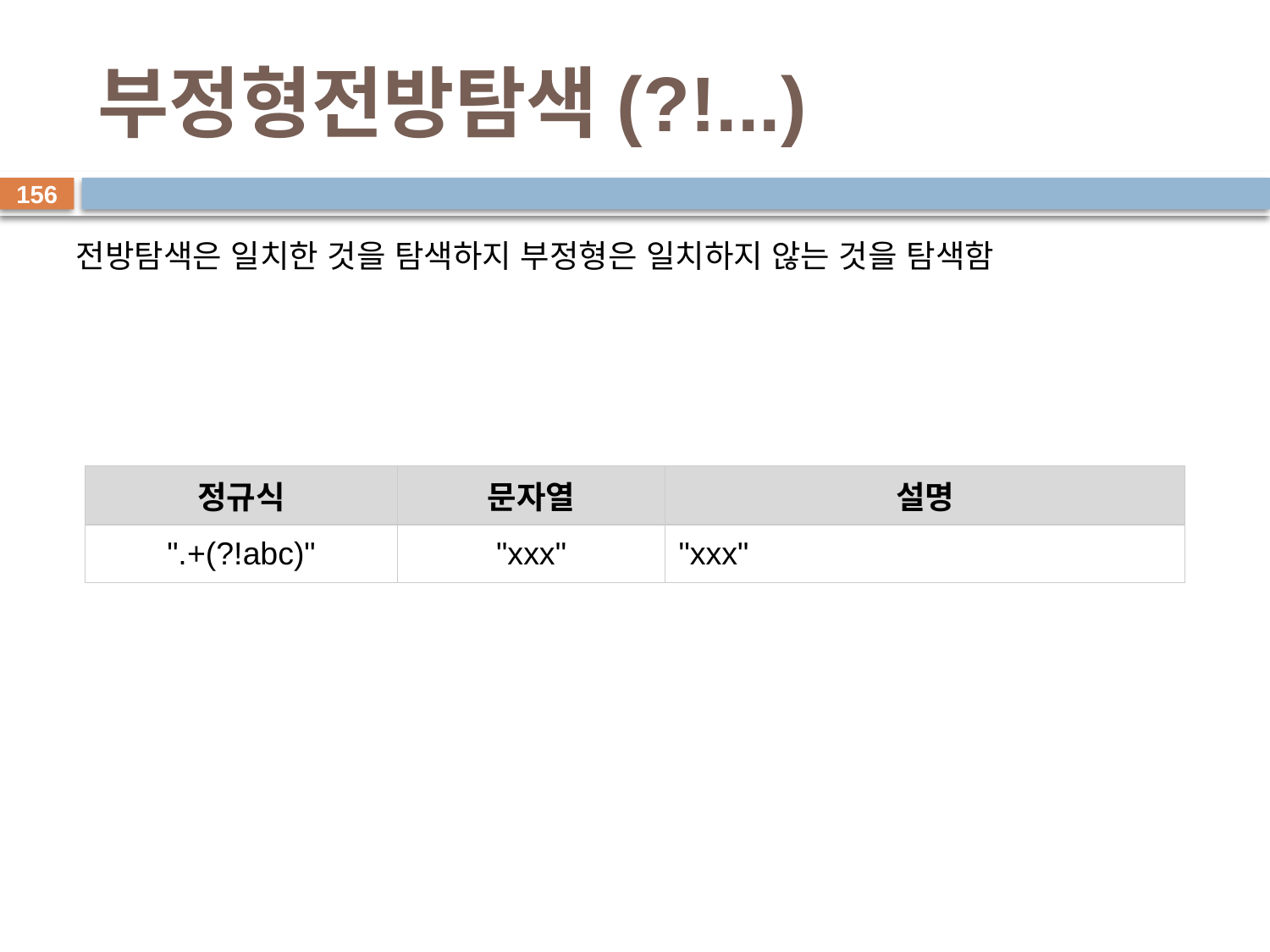

# 부정형전방탐색(?!...)
156
전방탐색은 일치한 것을 탐색하지 부정형은 일치하지 않는 것을 탐색함

| 정규식 | 문자열 | 설명 |
| --- | --- | --- |
| ".+(?!abc)" | "xxx" | "xxx" |